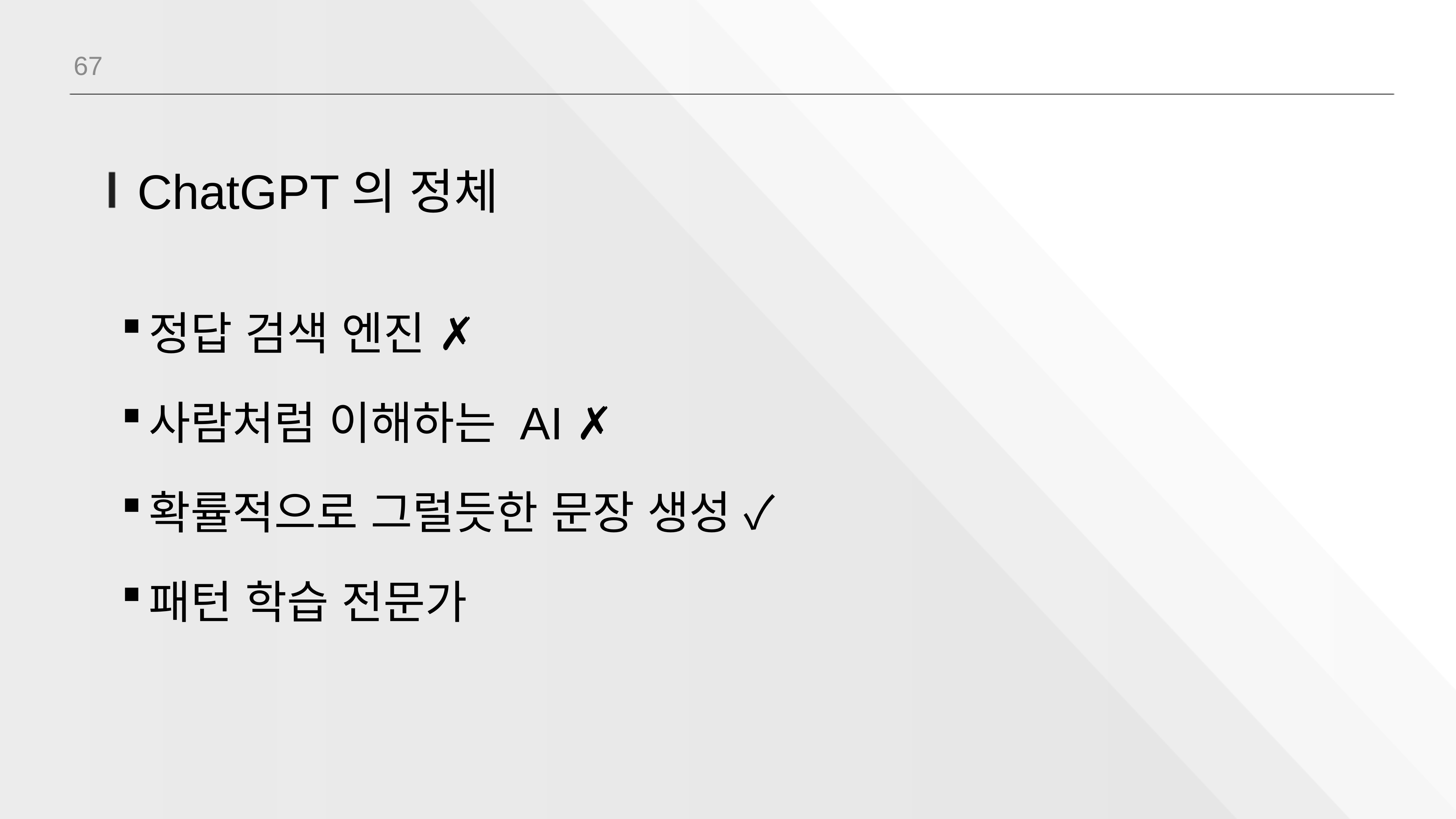

67
# ChatGPT의 정체
정답 검색 엔진 ✗
사람처럼 이해하는 AI ✗
확률적으로 그럴듯한 문장 생성 ✓
패턴 학습 전문가